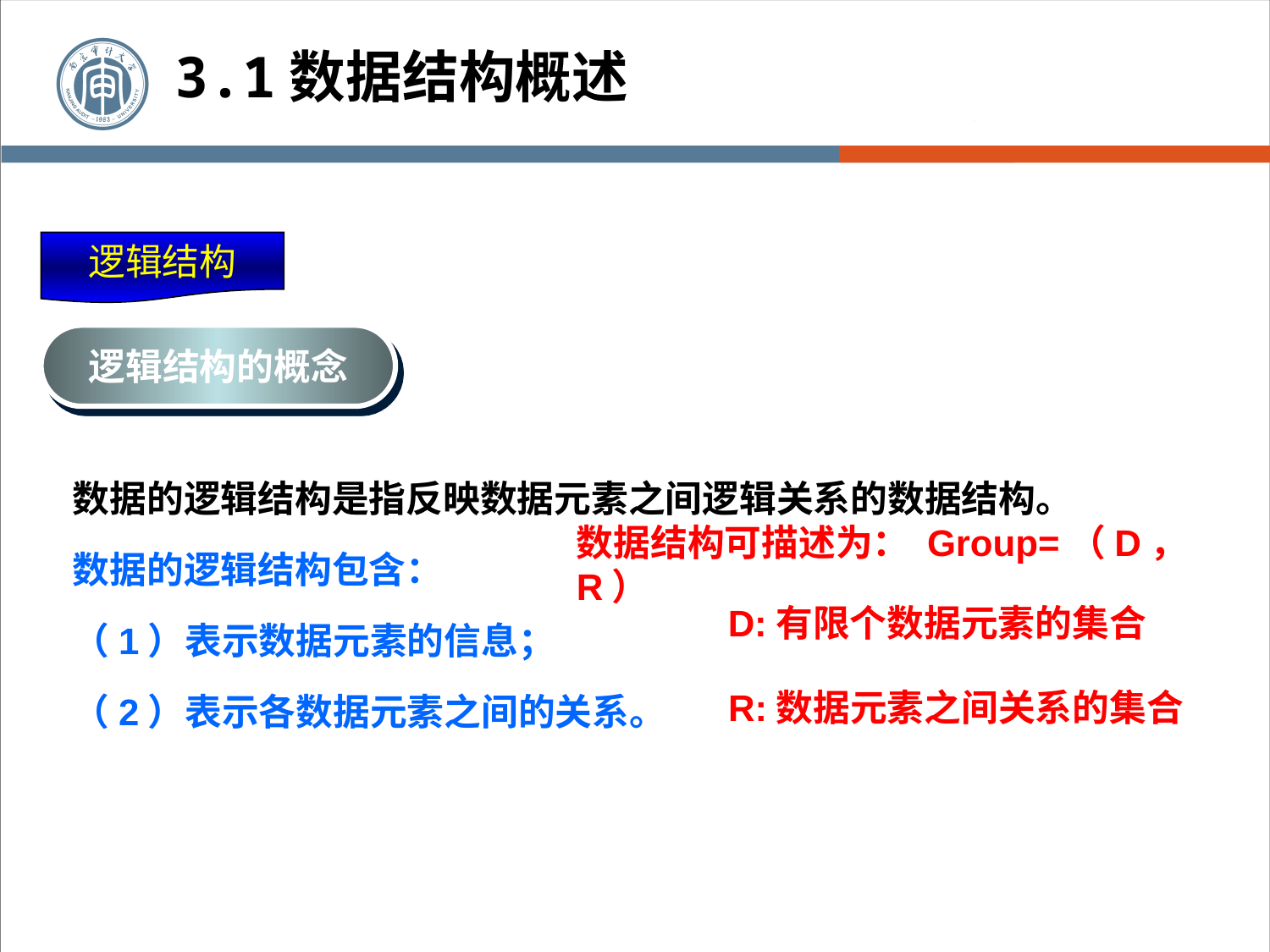

3.1数据结构概述
逻辑结构
逻辑结构的概念
数据的逻辑结构是指反映数据元素之间逻辑关系的数据结构。
数据的逻辑结构包含：
（1）表示数据元素的信息；
（2）表示各数据元素之间的关系。

数据结构可描述为： Group=（D，R）
D:有限个数据元素的集合
R:数据元素之间关系的集合